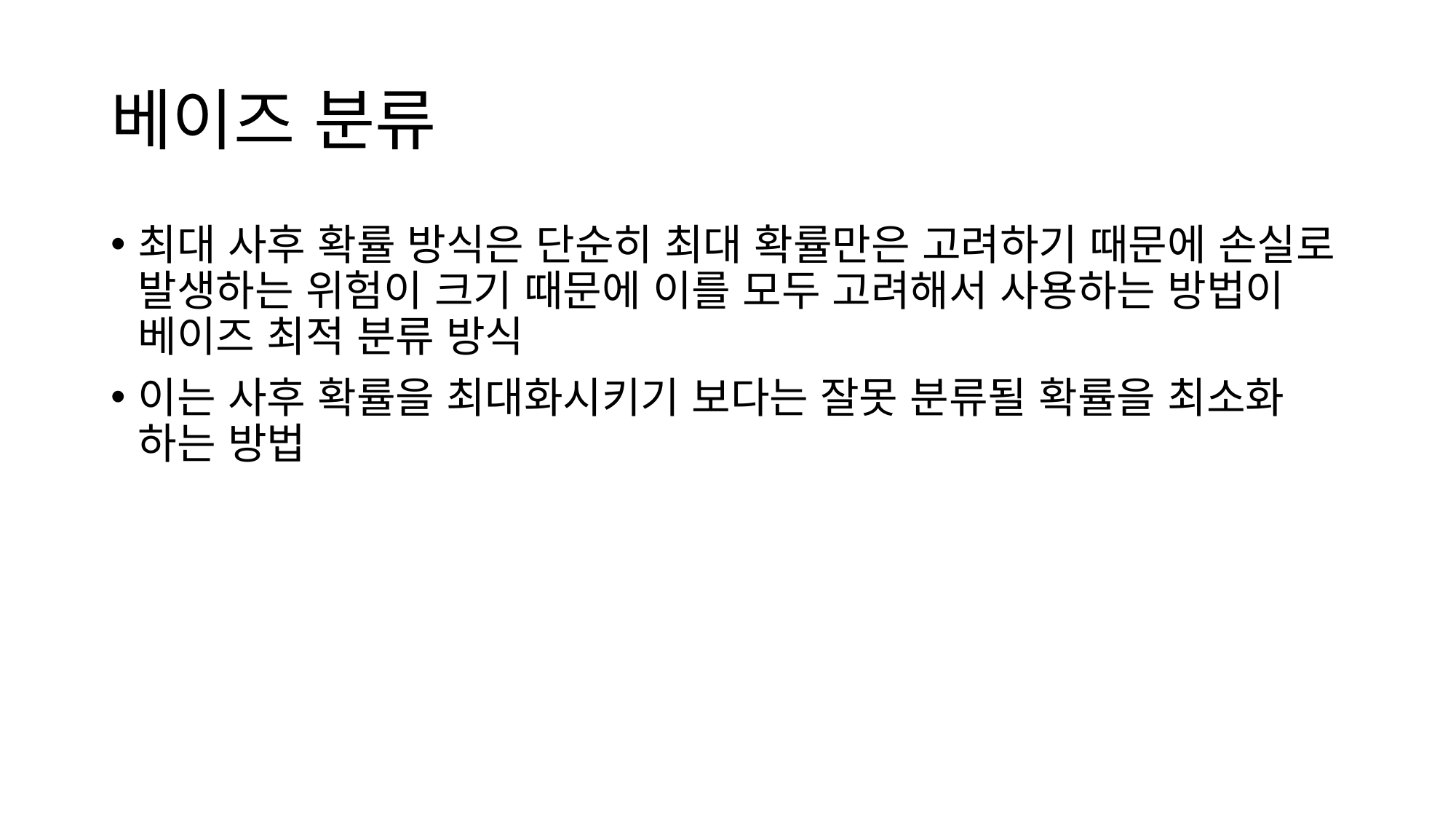

# 베이즈 분류
최대 사후 확률 방식은 단순히 최대 확률만은 고려하기 때문에 손실로 발생하는 위험이 크기 때문에 이를 모두 고려해서 사용하는 방법이 베이즈 최적 분류 방식
이는 사후 확률을 최대화시키기 보다는 잘못 분류될 확률을 최소화 하는 방법